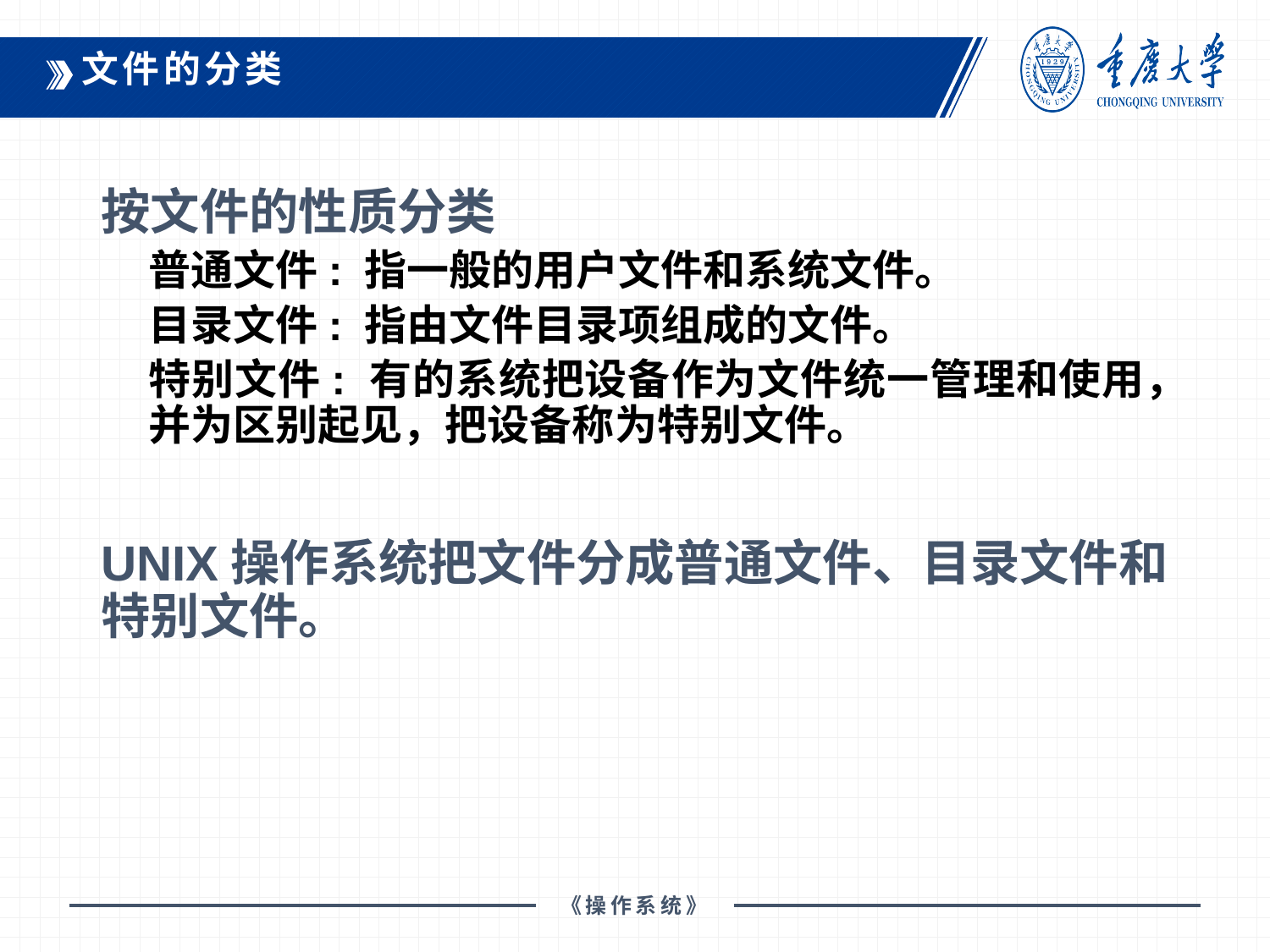

文件的分类
按文件的性质分类
普通文件: 指一般的用户文件和系统文件。
目录文件: 指由文件目录项组成的文件。
特别文件: 有的系统把设备作为文件统一管理和使用，并为区别起见，把设备称为特别文件。

UNIX操作系统把文件分成普通文件、目录文件和特别文件。